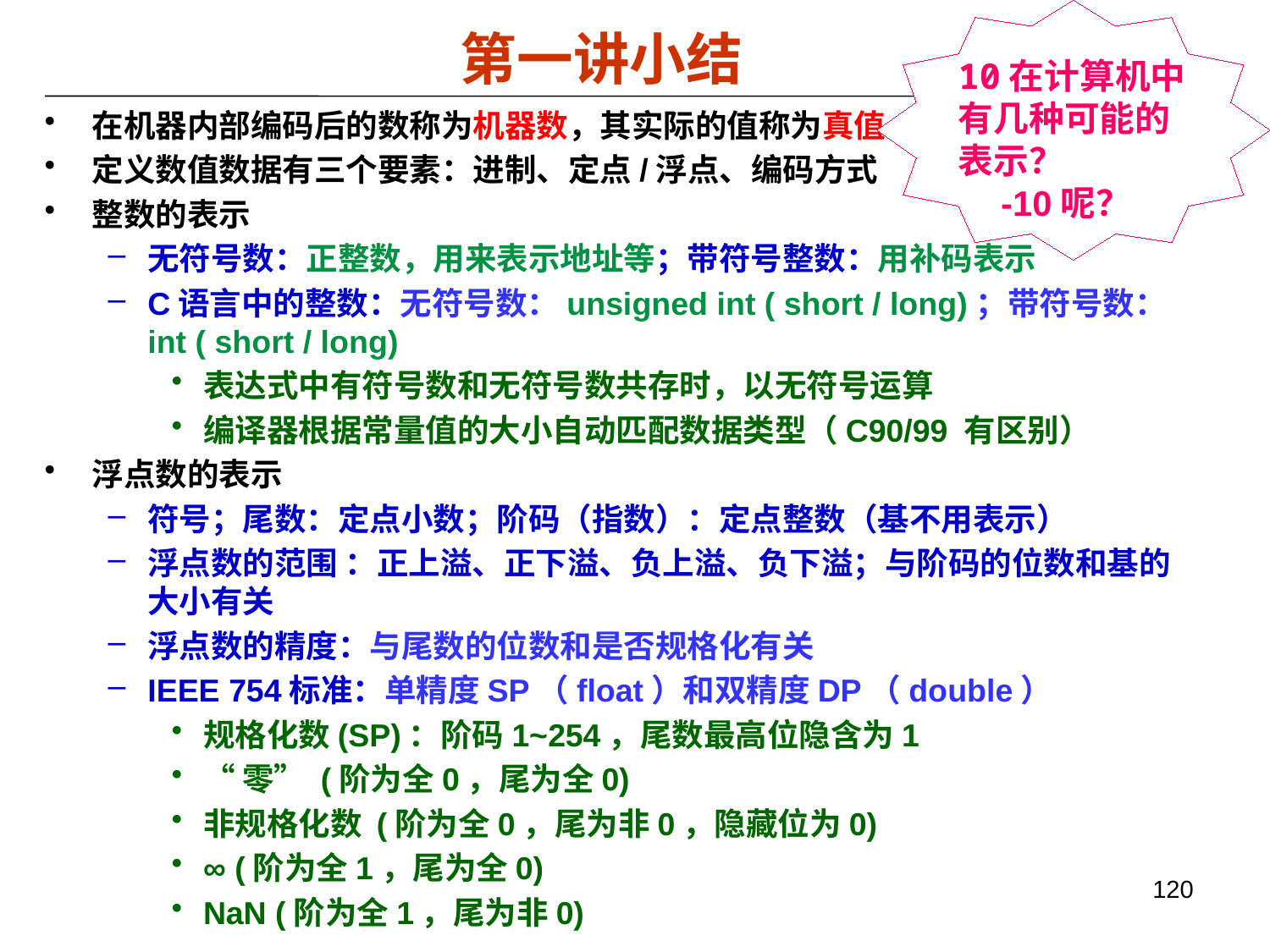

10在计算机中有几种可能的表示？
  -10呢？
第一讲小结
在机器内部编码后的数称为机器数，其实际的值称为真值
定义数值数据有三个要素：进制、定点/浮点、编码方式
整数的表示
无符号数：正整数，用来表示地址等；带符号整数：用补码表示
C语言中的整数：无符号数：unsigned int ( short / long)；带符号数： int ( short / long)
表达式中有符号数和无符号数共存时，以无符号运算
编译器根据常量值的大小自动匹配数据类型（C90/99 有区别）
浮点数的表示
符号；尾数：定点小数；阶码（指数）：定点整数（基不用表示）
浮点数的范围 ：正上溢、正下溢、负上溢、负下溢；与阶码的位数和基的大小有关
浮点数的精度：与尾数的位数和是否规格化有关
IEEE 754标准：单精度SP（float）和双精度DP（double）
规格化数(SP)：阶码1~254，尾数最高位隐含为1
“零” (阶为全0，尾为全0)
非规格化数 (阶为全0，尾为非0，隐藏位为0)
∞ (阶为全1，尾为全0)
NaN (阶为全1，尾为非0)
120